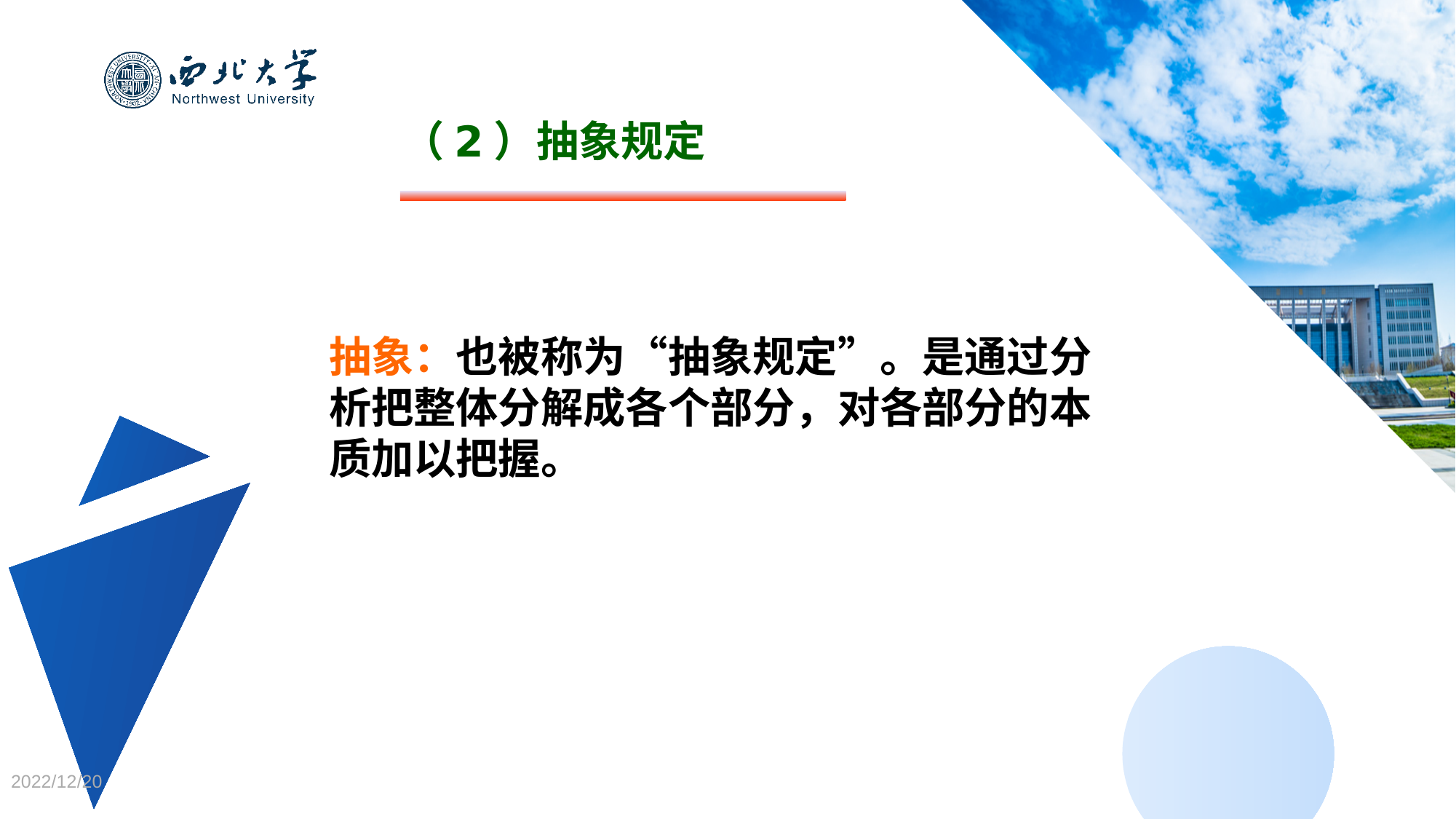

（2）抽象规定

抽象：也被称为“抽象规定”。是通过分析把整体分解成各个部分，对各部分的本质加以把握。

2022/12/20